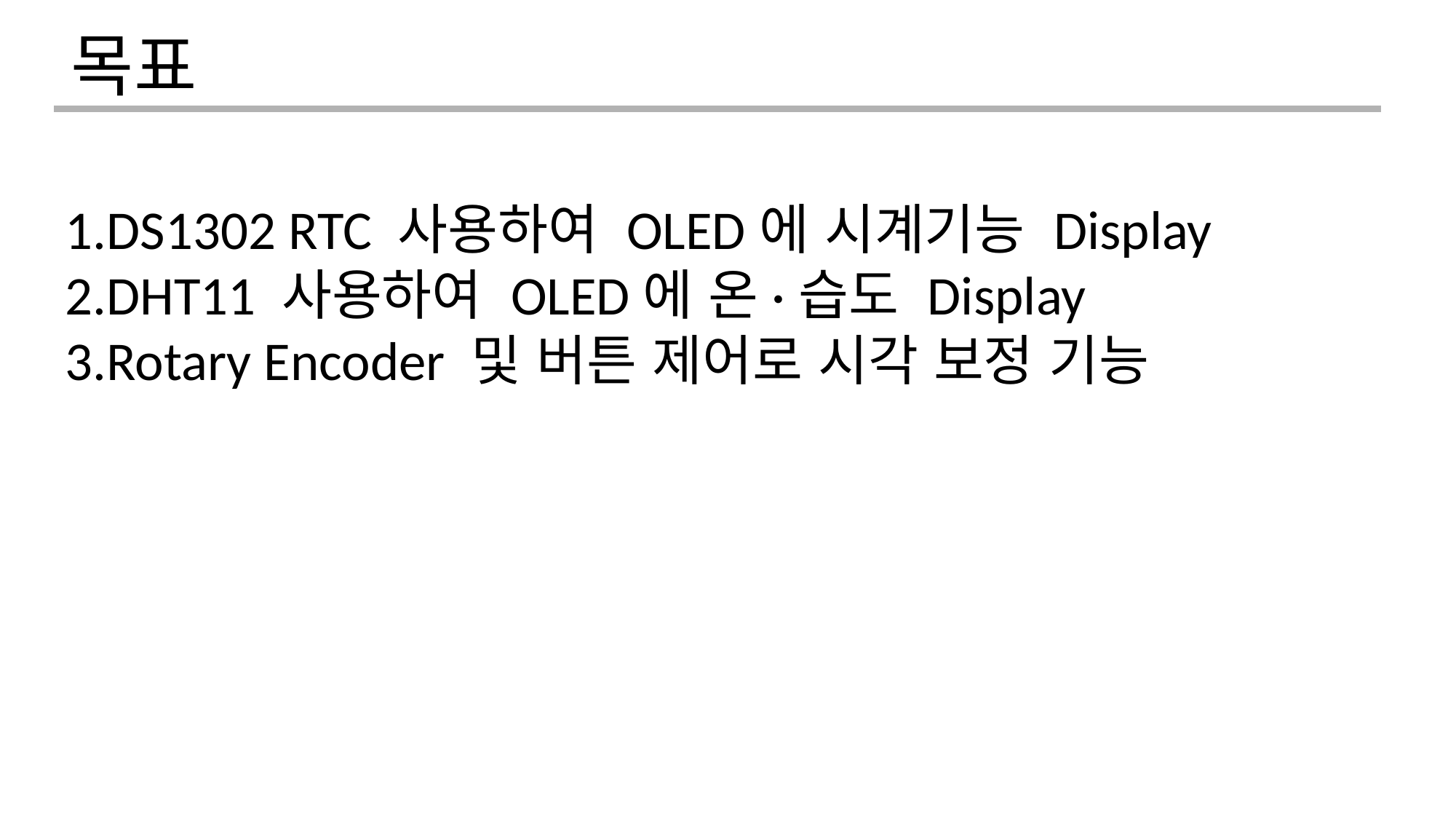

목표
DS1302 RTC 사용하여 OLED에 시계기능 Display
DHT11 사용하여 OLED에 온·습도 Display
Rotary Encoder 및 버튼 제어로 시각 보정 기능